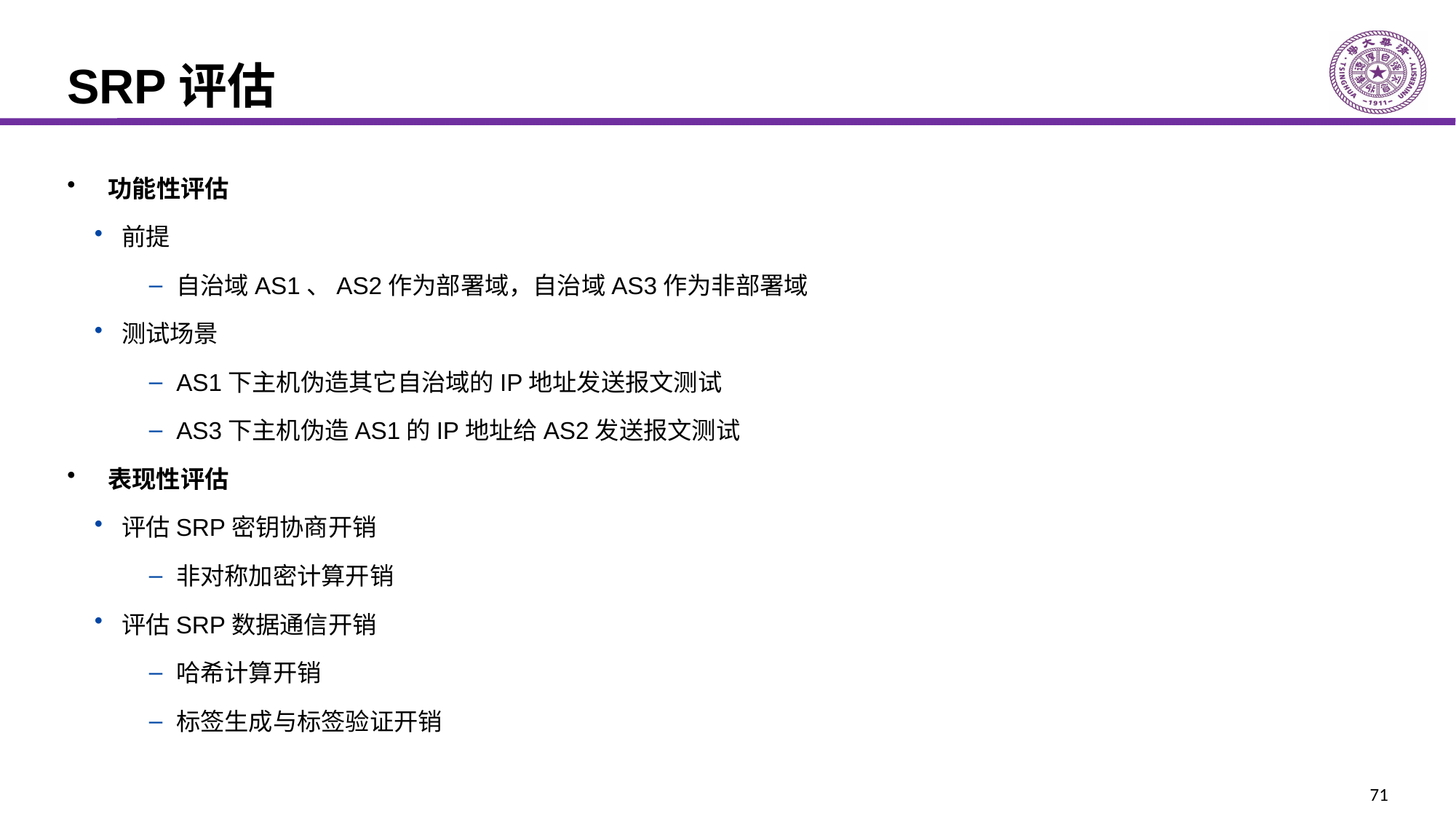

# SRP评估
功能性评估
前提
自治域AS1、AS2作为部署域，自治域AS3作为非部署域
测试场景
AS1下主机伪造其它自治域的IP地址发送报文测试
AS3下主机伪造AS1的IP地址给AS2发送报文测试
表现性评估
评估SRP密钥协商开销
非对称加密计算开销
评估SRP数据通信开销
哈希计算开销
标签生成与标签验证开销